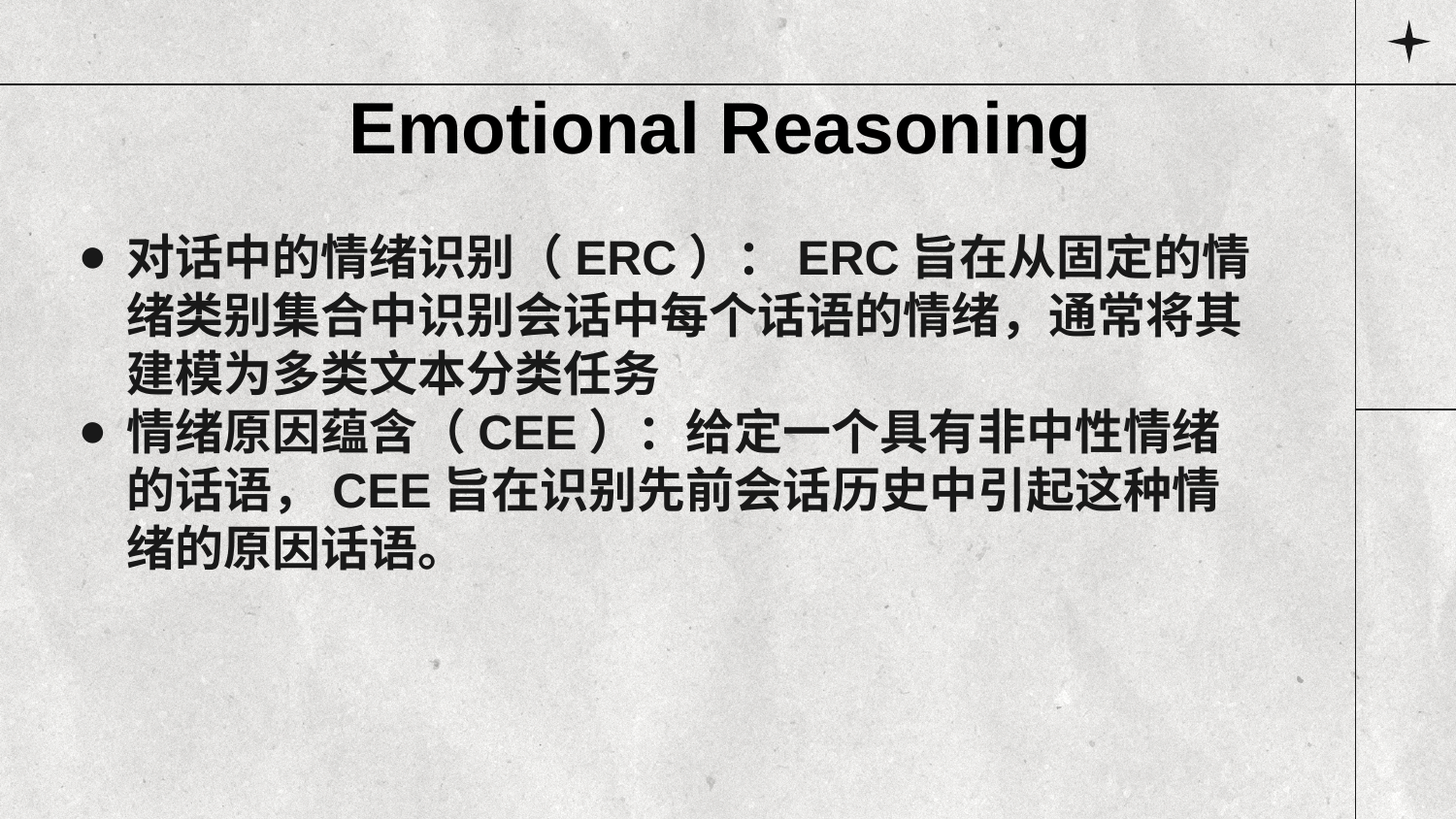

# Emotional Reasoning
对话中的情绪识别（ERC）：ERC旨在从固定的情绪类别集合中识别会话中每个话语的情绪，通常将其建模为多类文本分类任务
情绪原因蕴含（CEE）：给定一个具有非中性情绪的话语，CEE旨在识别先前会话历史中引起这种情绪的原因话语。